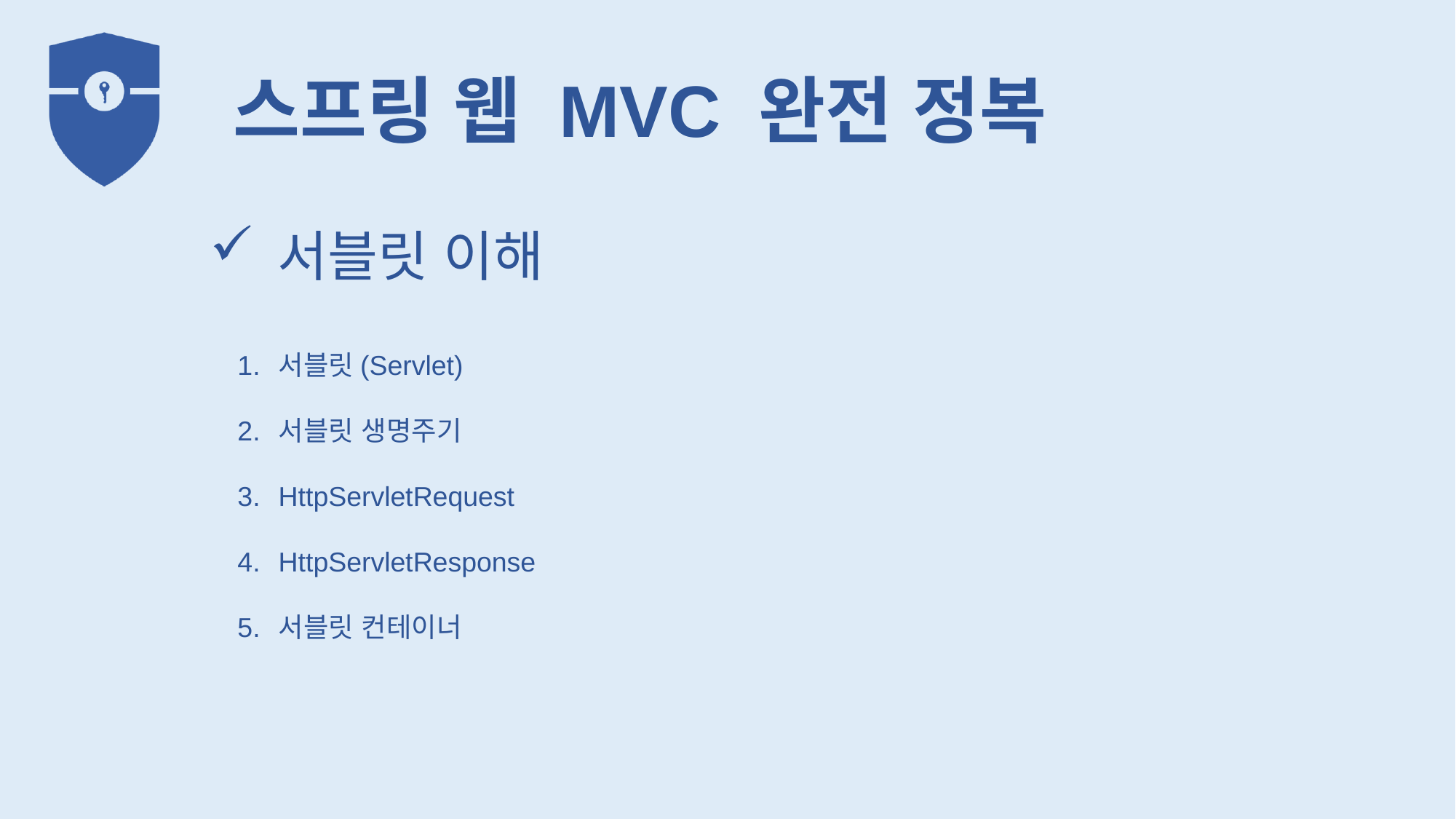

서블릿 이해
서블릿(Servlet)
서블릿 생명주기
HttpServletRequest
HttpServletResponse
서블릿 컨테이너